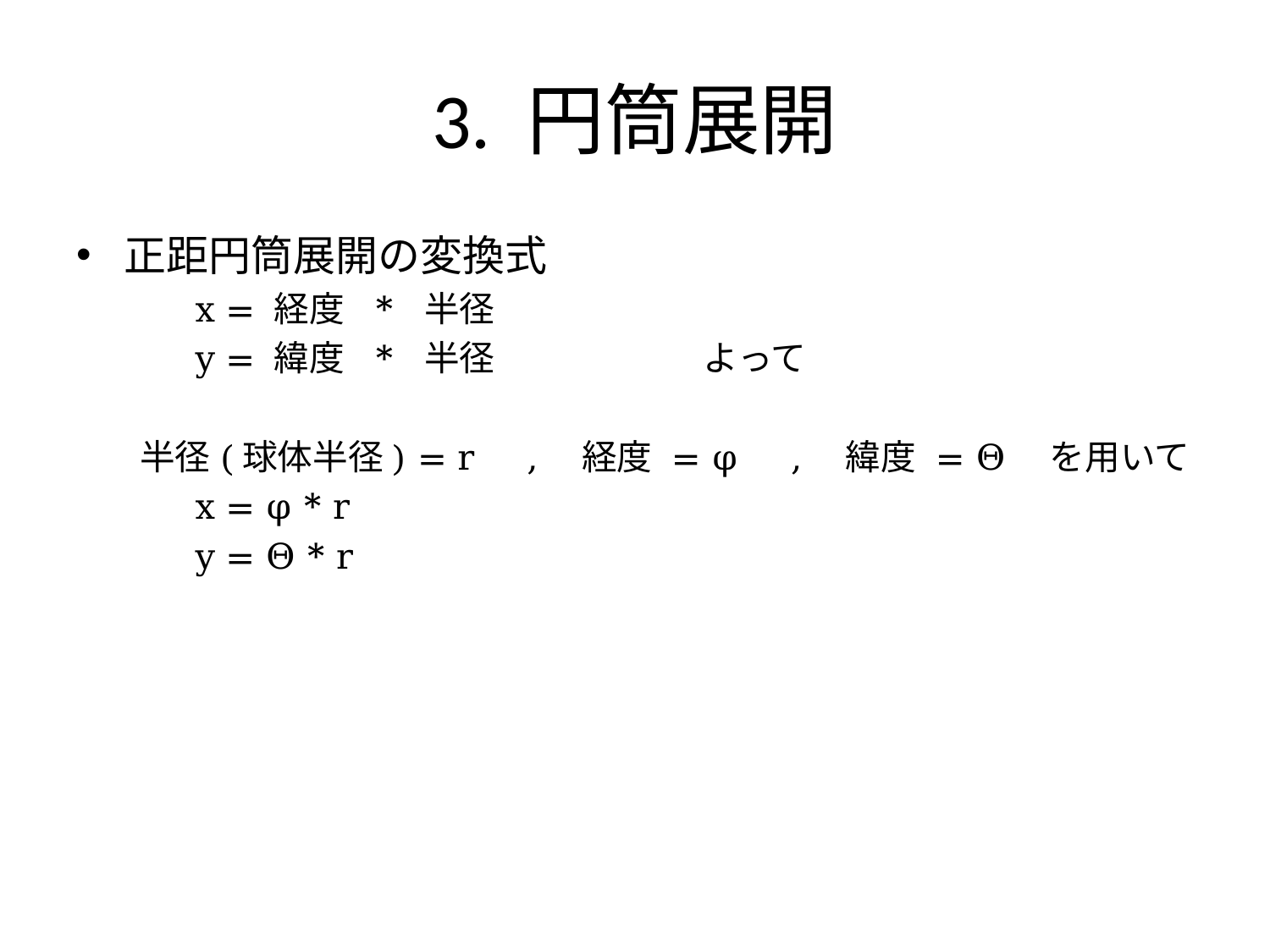

# 3. 円筒展開
正距円筒展開の変換式
x = 経度  *  半径
y = 緯度  *  半径		よって

半径(球体半径) = r　,　経度 = φ　,　緯度 = Θ　を用いて
x = φ * r
y = Θ * r